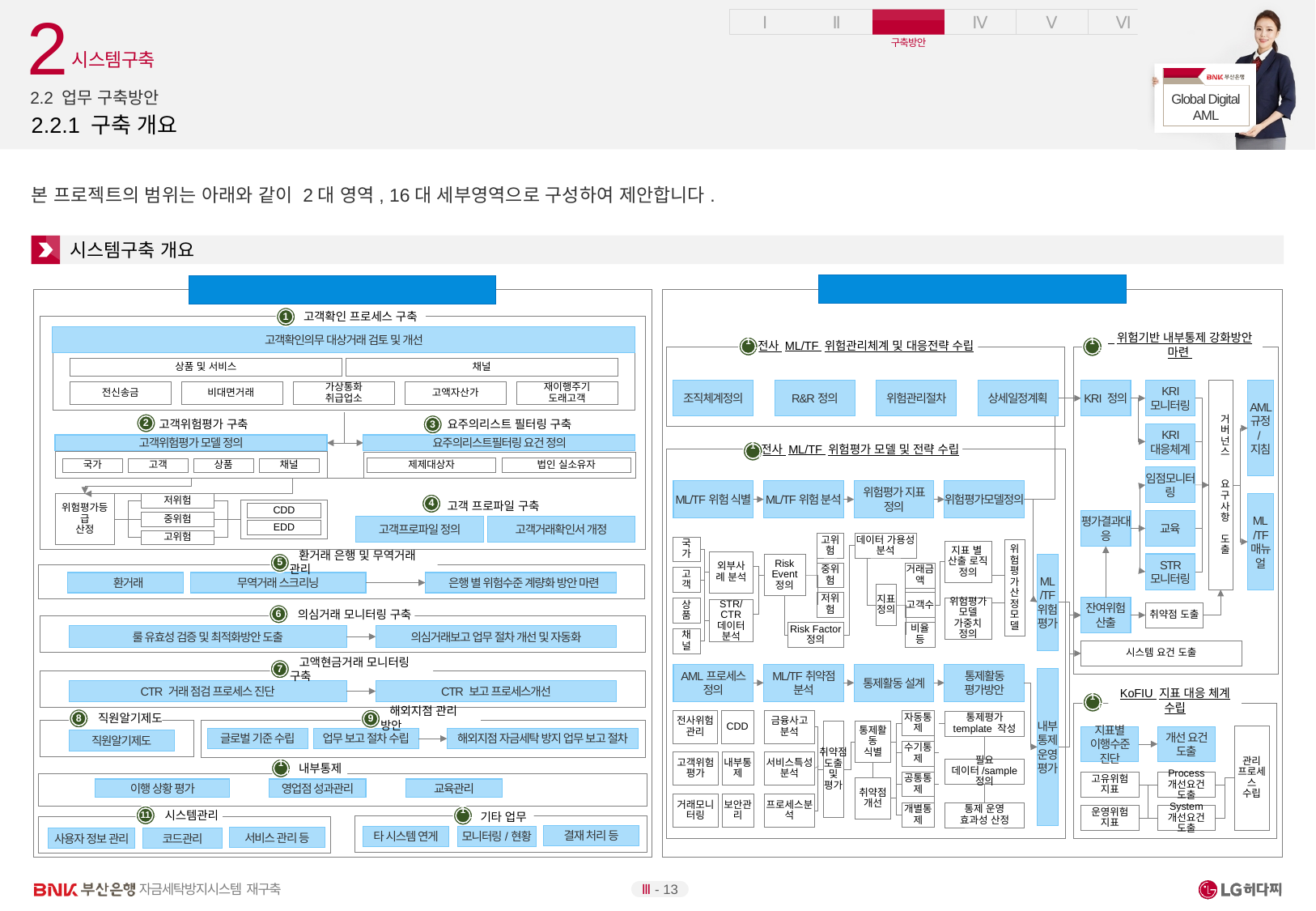

2
시스템구축
2.2 업무 구축방안
# 2.2.1 구축 개요
본 프로젝트의 범위는 아래와 같이 2대 영역, 16대 세부영역으로 구성하여 제안합니다.
시스템구축 개요

[영역2] 전사 RBA 체계 구축
[영역1] AML 업무 구축

1
  고객확인 프로세스 구축

  위험기반 내부통제 강화방안 마련
전사 ML/TF 위험관리체계 및 대응전략 수립
고객확인의무 대상거래 검토 및 개선

13

15

상품 및 서비스
채널
상세일정계획
KRI 정의
KRI 모니터링
AML 규정
/지침
거버넌스

요구사항 도출
위험관리절차
R&R정의
조직체계정의
전신송금
비대면거래
가상통화
취급업소
고액자산가
재이행주기
도래고객

2

3
고객위험평가 구축
요주의리스트 필터링 구축
KRI 대응체계
전사 ML/TF 위험평가 모델 및 전략 수립
고객위험평가 모델 정의
요주의리스트필터링 요건 정의

14

제제대상자
법인 실소유자
국가
고객
상품
채널
임점모니터링
ML/TF위험 식별
ML/TF위험 분석
위험평가 지표 정의
위험평가모델정의
위험평가등급
산정
저위험
중위험
고위험
ML
/TF 매뉴얼

4
고객 프로파일 구축

CDD
EDD
평가결과대응
교육
고객프로파일 정의
고객거래확인서 개정
데이터 가용성 분석
고위험
Risk
Event 정의
중위험
저위험
국가
위험
평가
산정
모델
지표 별
산출 로직 정의
위험평가 모델
가중치 정의
외부사례 분석

5
STR 모니터링
ML
/TF
위험
평가
  환거래 은행 및 무역거래 관리
거래금액
지표
정의
고객수
비율 등

고객
 환거래
무역거래 스크리닝
 은행 별 위험수준 계량화 방안 마련
잔여위험
산출
상품
STR/CTR 데이터분석
취약점 도출

6
  의심거래 모니터링 구축

Risk Factor 정의
룰 유효성 검증 및 최적화방안 도출
의심거래보고 업무 절차 개선 및 자동화
채널
시스템 요건 도출

7
  고액현금거래 모니터링 구축
ML/TF취약점 분석
통제활동 평가방안
통제활동 설계
AML프로세스 정의
내부
통제
운영
평가

KoFIU 지표 대응 체계 수립
CTR 거래 점검 프로세스 진단
CTR 보고 프로세스개선

16

8

9
  직원알기제도
전사위험관리
CDD
금융사고분석
서비스특성분석
프로세스분석
자동통제
수기통제
공통통제
개별통제
통제평가 template 작성
  해외지점 관리 방안

통제활동
식별
취약점
도출
및
평가
관리 프로세스
수립
지표별
이행수준 진단
개선 요건 도출
글로벌 기준 수립
업무 보고 절차 수립
해외지점 자금세탁 방지 업무 보고 절차
직원알기제도
고객위험평가
내부통제
필요 데이터/sample 정의

10
  내부통제
고유위험 지표
Process
개선요건 도출

취약점
개선
이행 상황 평가
영업점 성과관리
교육관리
거래모니터링
보안관리
통제 운영 효과성 산정
운영위험 지표
System
개선요건 도출

11

12
  시스템관리
  기타 업무

결재 처리 등
타 시스템 연게
모니터링/현황
서비스 관리 등
사용자 정보 관리
코드관리
Ⅲ - 13